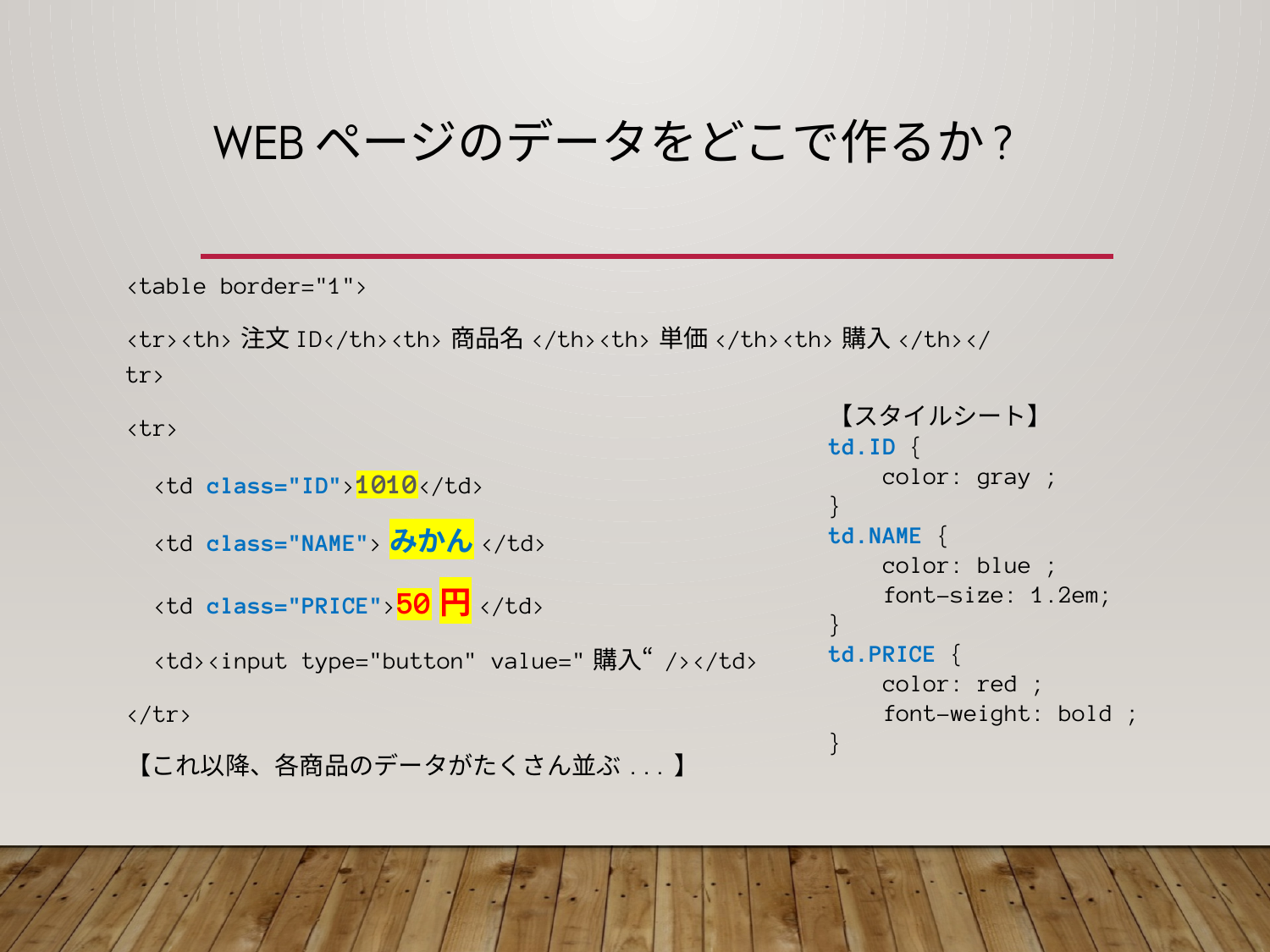

# Webページのデータをどこで作るか?
<table border="1">
<tr><th>注文ID</th><th>商品名</th><th>単価</th><th>購入</th></tr>
<tr>
  <td class="ID">1010</td>
  <td class="NAME">みかん</td>
  <td class="PRICE">50円</td>
  <td><input type="button" value="購入“ /></td>
</tr>
【これ以降、各商品のデータがたくさん並ぶ...】
【スタイルシート】
td.ID {
    color: gray ;
}
td.NAME {
    color: blue ;
    font-size: 1.2em;
}
td.PRICE {
    color: red ;
    font-weight: bold ;
}